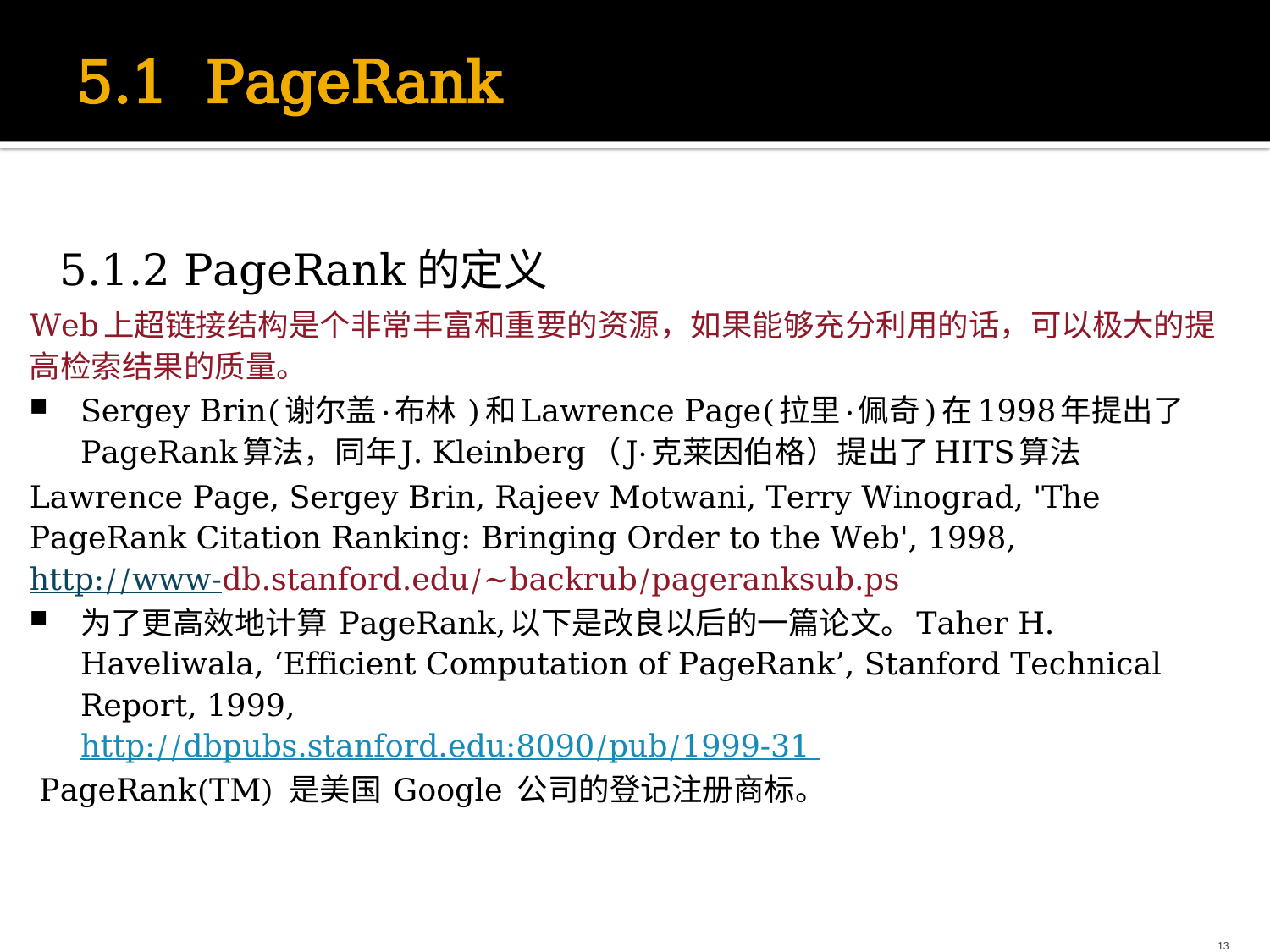

# 5.1  PageRank
5.1.2 PageRank的定义

Web上超链接结构是个非常丰富和重要的资源，如果能够充分利用的话，可以极大的提高检索结果的质量。
Sergey Brin(谢尔盖·布林 )和Lawrence Page(拉里·佩奇)在1998年提出了PageRank算法，同年J. Kleinberg（J·克莱因伯格）提出了HITS算法
Lawrence Page, Sergey Brin, Rajeev Motwani, Terry Winograd, 'The PageRank Citation Ranking: Bringing Order to the Web', 1998,
http://www-db.stanford.edu/~backrub/pageranksub.ps
为了更高效地计算 PageRank,以下是改良以后的一篇论文。Taher H. Haveliwala, ‘Efficient Computation of PageRank’, Stanford Technical Report, 1999,
http://dbpubs.stanford.edu:8090/pub/1999-31
 PageRank(TM) 是美国 Google 公司的登记注册商标。

13